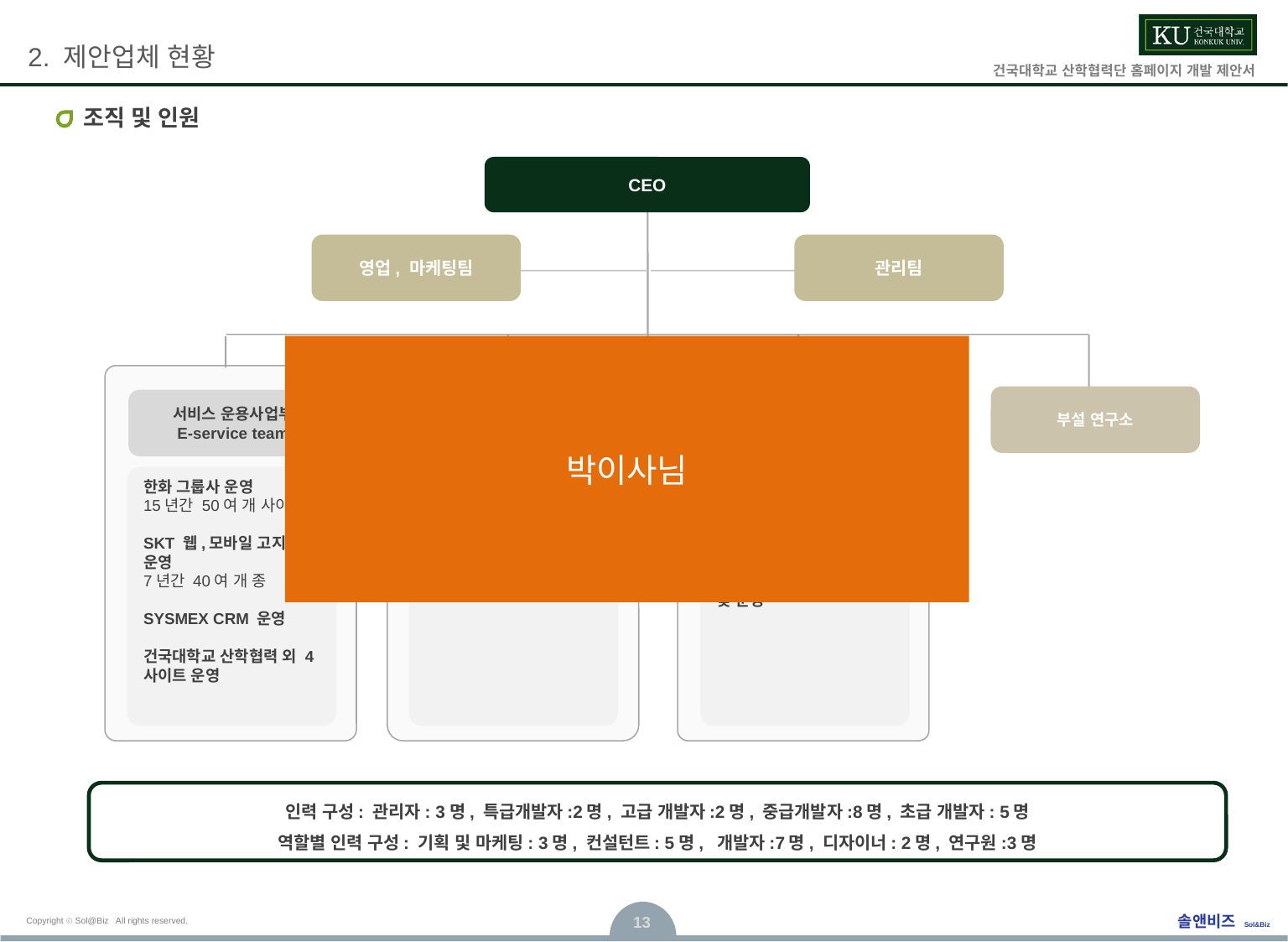

# 조직 및 인원
CEO

영업, 마케팅팀
관리팀

부설 연구소
서비스 운용사업부
E-service team
개발 사업부
E-biz service team
CRM 사업부
Dynamics CRM team
한화 그룹사 운영
15년간 50여 개 사이트

SKT 웹,모바일 고지서
운영
7년간 40여 개 종

SYSMEX CRM 운영

건국대학교 산학협력 외 4
사이트 운영

제조, 금융, 공공 웹,엡
시스템 컨설팅 및 개발

15년간 100개 시스템,
시스템 UI, 모바일 앱
개발

CRM , XRM , 웹 연동
서비스 컨설팅, 개발

Ms BI , 콜센터 구축

4년간 15개 시스템 개발
및 운영
인력 구성: 관리자: 3명, 특급개발자:2명, 고급 개발자:2명, 중급개발자:8명, 초급 개발자: 5명
역할별 인력 구성: 기획 및 마케팅: 3명, 컨설턴트: 5명,  개발자:7명, 디자이너: 2명, 연구원:3명
박이사님